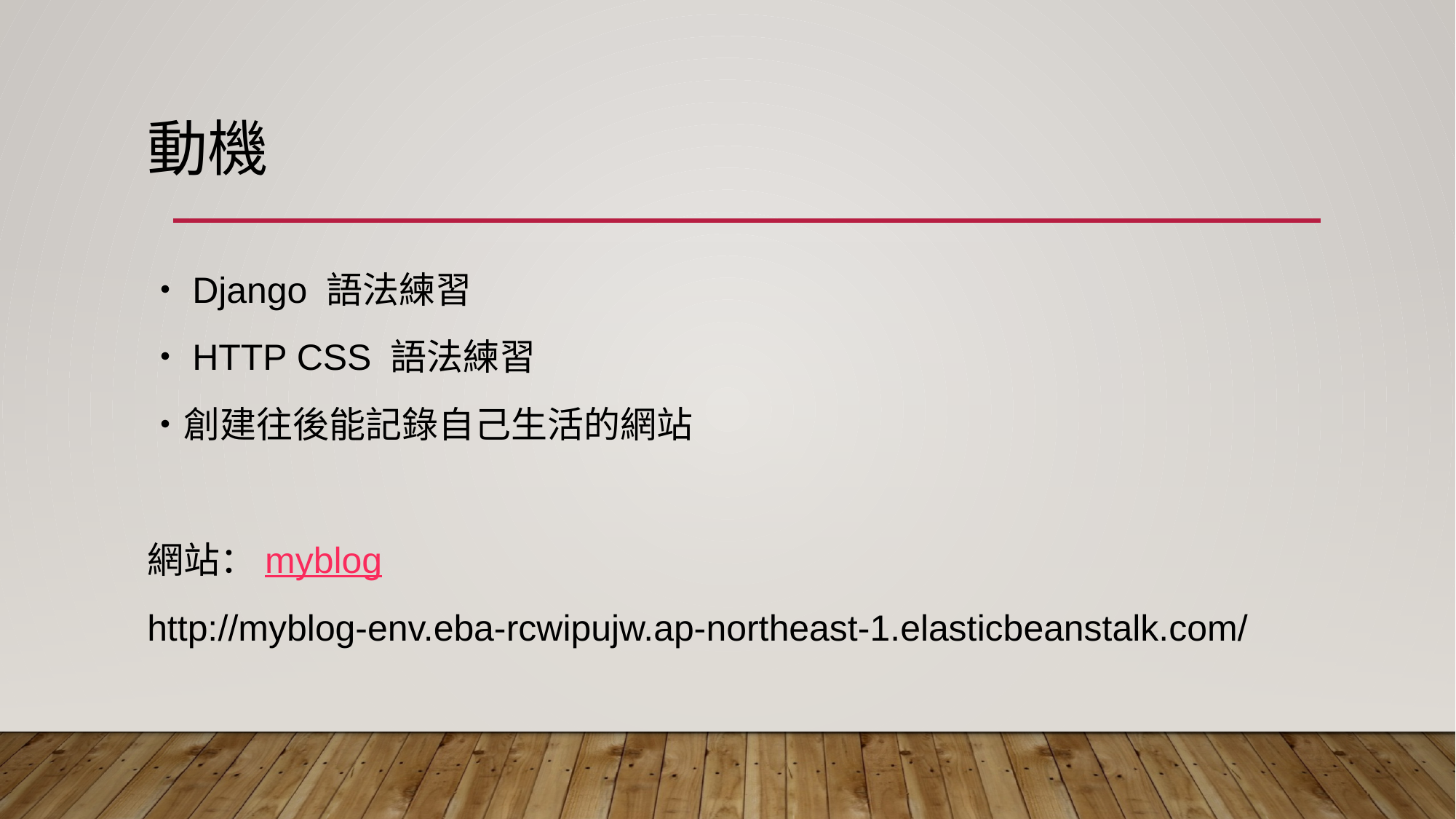

# 動機
・Django 語法練習
・HTTP CSS 語法練習
・創建往後能記錄自己生活的網站

網站：myblog
http://myblog-env.eba-rcwipujw.ap-northeast-1.elasticbeanstalk.com/